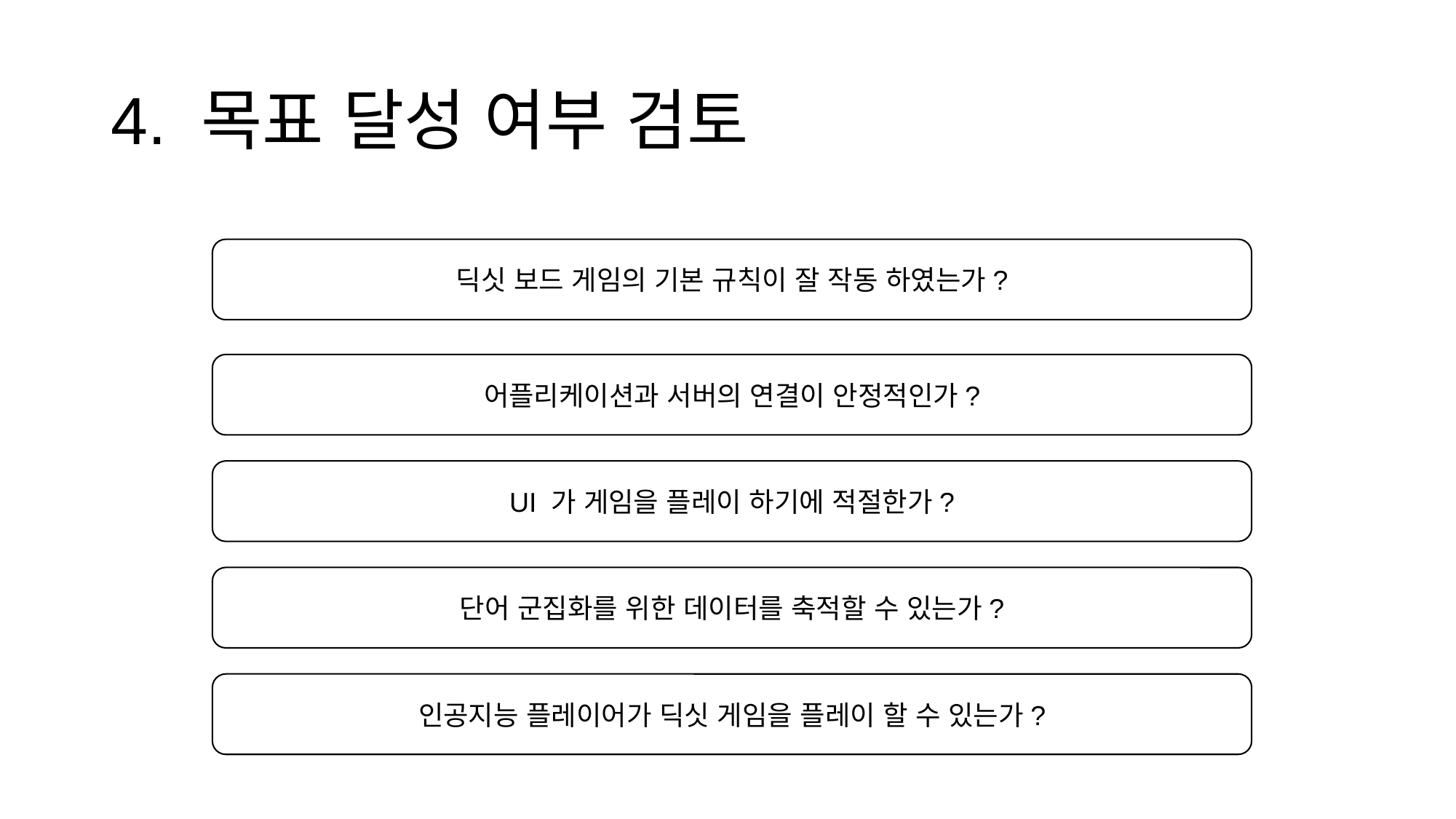

# 4. 목표 달성 여부 검토

딕싯 보드 게임의 기본 규칙이 잘 작동 하였는가?
어플리케이션과 서버의 연결이 안정적인가?
UI 가 게임을 플레이 하기에 적절한가?
단어 군집화를 위한 데이터를 축적할 수 있는가?
인공지능 플레이어가 딕싯 게임을 플레이 할 수 있는가?